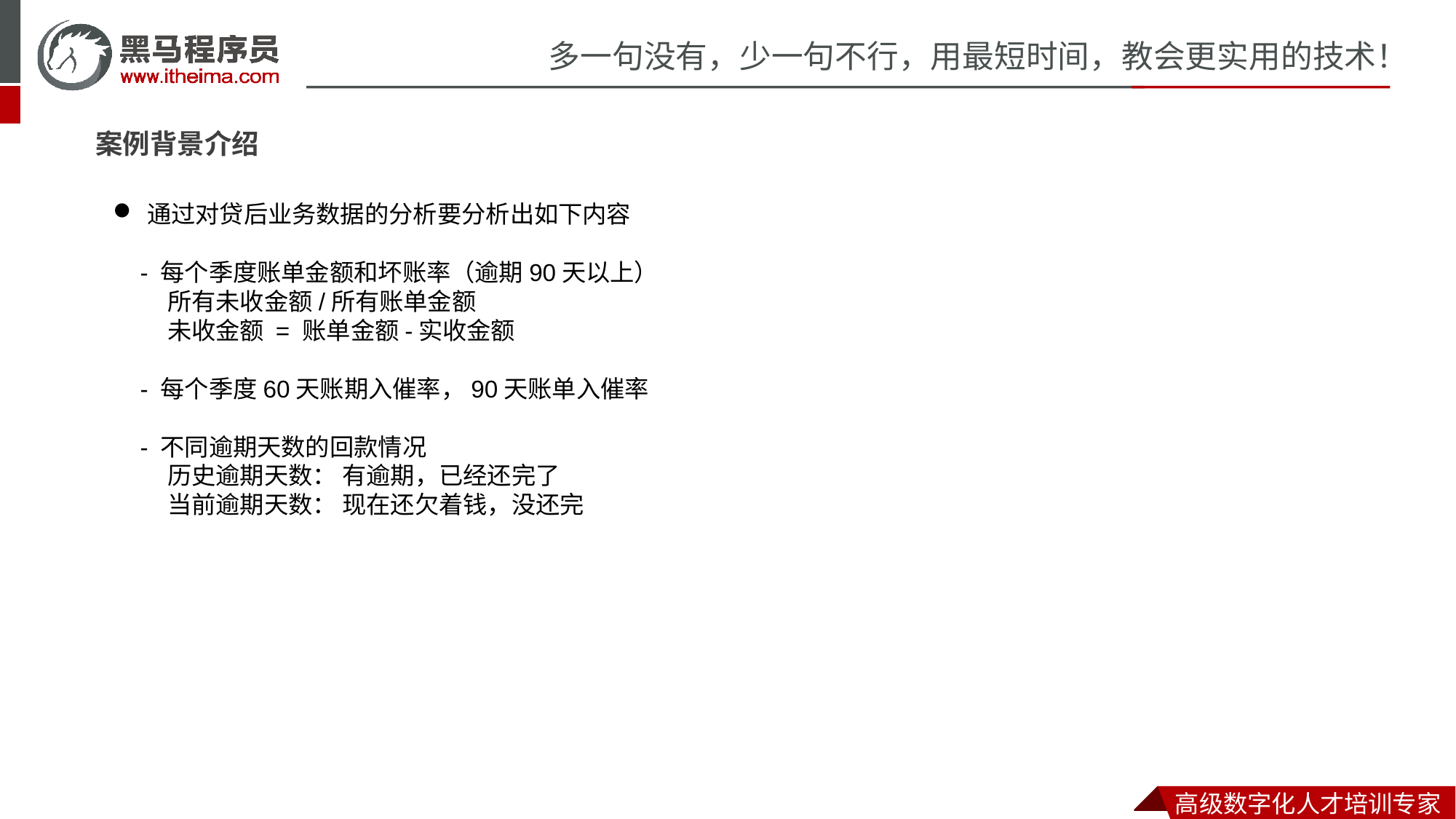

案例背景介绍
通过对贷后业务数据的分析要分析出如下内容

    - 每个季度账单金额和坏账率（逾期90天以上）
所有未收金额/所有账单金额
未收金额 = 账单金额-实收金额

    - 每个季度60天账期入催率，90天账单入催率

    - 不同逾期天数的回款情况
历史逾期天数： 有逾期，已经还完了
当前逾期天数： 现在还欠着钱，没还完